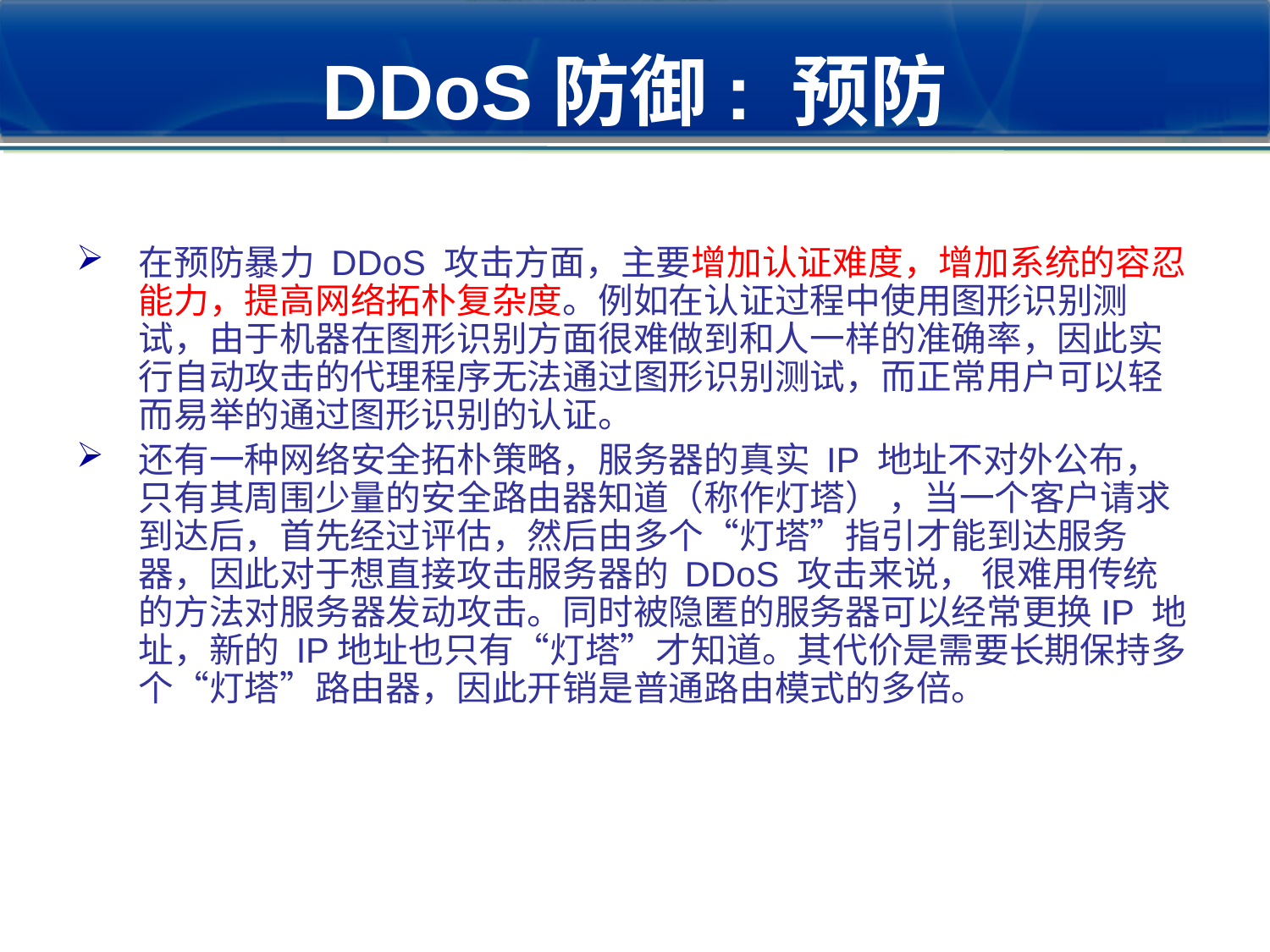

# DDoS防御: 预防
在预防暴力 DDoS 攻击方面，主要增加认证难度，增加系统的容忍能力，提高网络拓朴复杂度。例如在认证过程中使用图形识别测试，由于机器在图形识别方面很难做到和人一样的准确率，因此实行自动攻击的代理程序无法通过图形识别测试，而正常用户可以轻而易举的通过图形识别的认证。
还有一种网络安全拓朴策略，服务器的真实 IP 地址不对外公布，只有其周围少量的安全路由器知道（称作灯塔） ，当一个客户请求到达后，首先经过评估，然后由多个“灯塔”指引才能到达服务器，因此对于想直接攻击服务器的 DDoS 攻击来说， 很难用传统的方法对服务器发动攻击。同时被隐匿的服务器可以经常更换IP 地址，新的 IP地址也只有“灯塔”才知道。其代价是需要长期保持多个“灯塔”路由器，因此开销是普通路由模式的多倍。